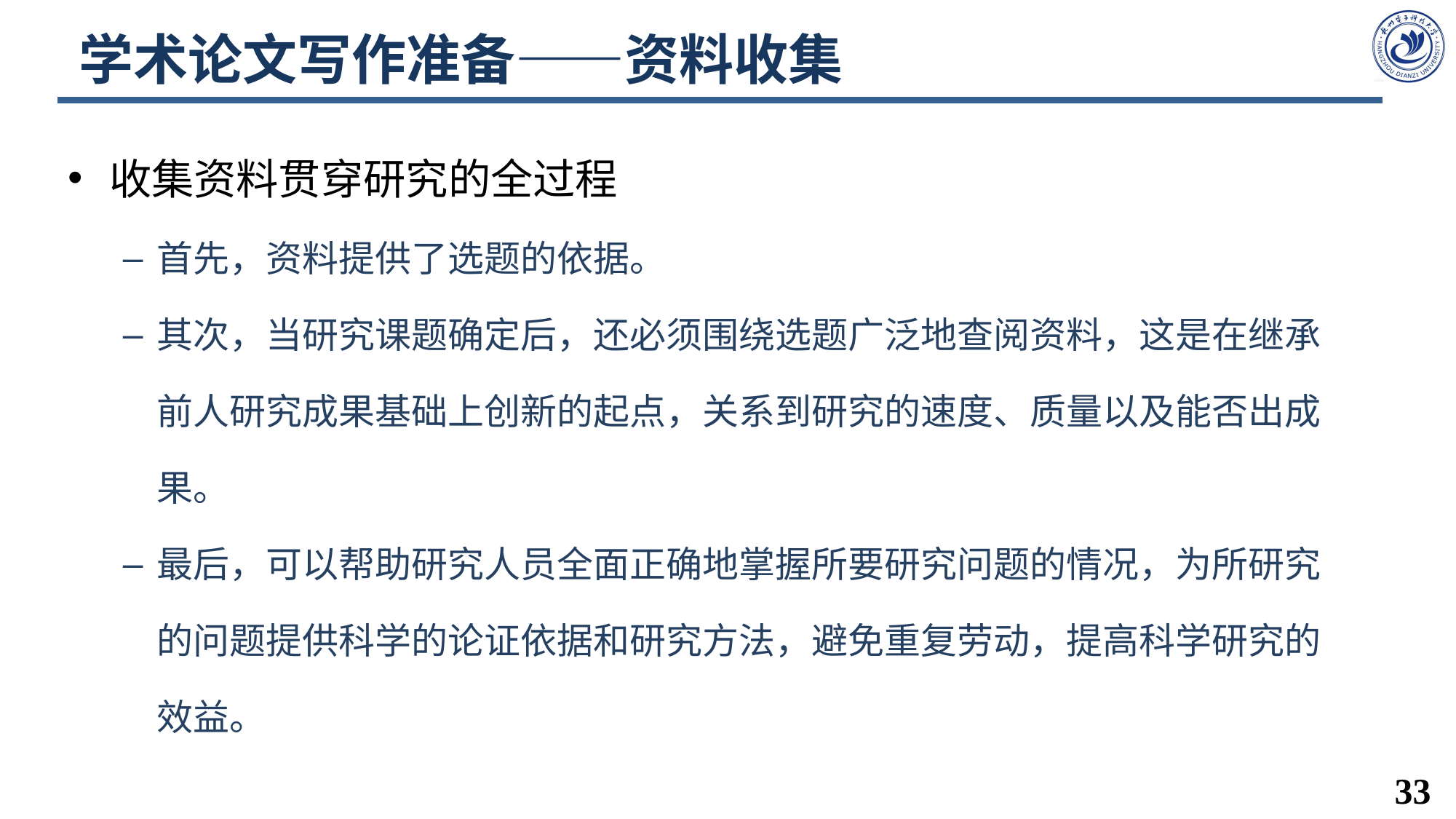

# 学术论文写作准备——资料收集
收集资料贯穿研究的全过程
首先，资料提供了选题的依据。
其次，当研究课题确定后，还必须围绕选题广泛地查阅资料，这是在继承前人研究成果基础上创新的起点，关系到研究的速度、质量以及能否出成果。
最后，可以帮助研究人员全面正确地掌握所要研究问题的情况，为所研究的问题提供科学的论证依据和研究方法，避免重复劳动，提高科学研究的效益。

33